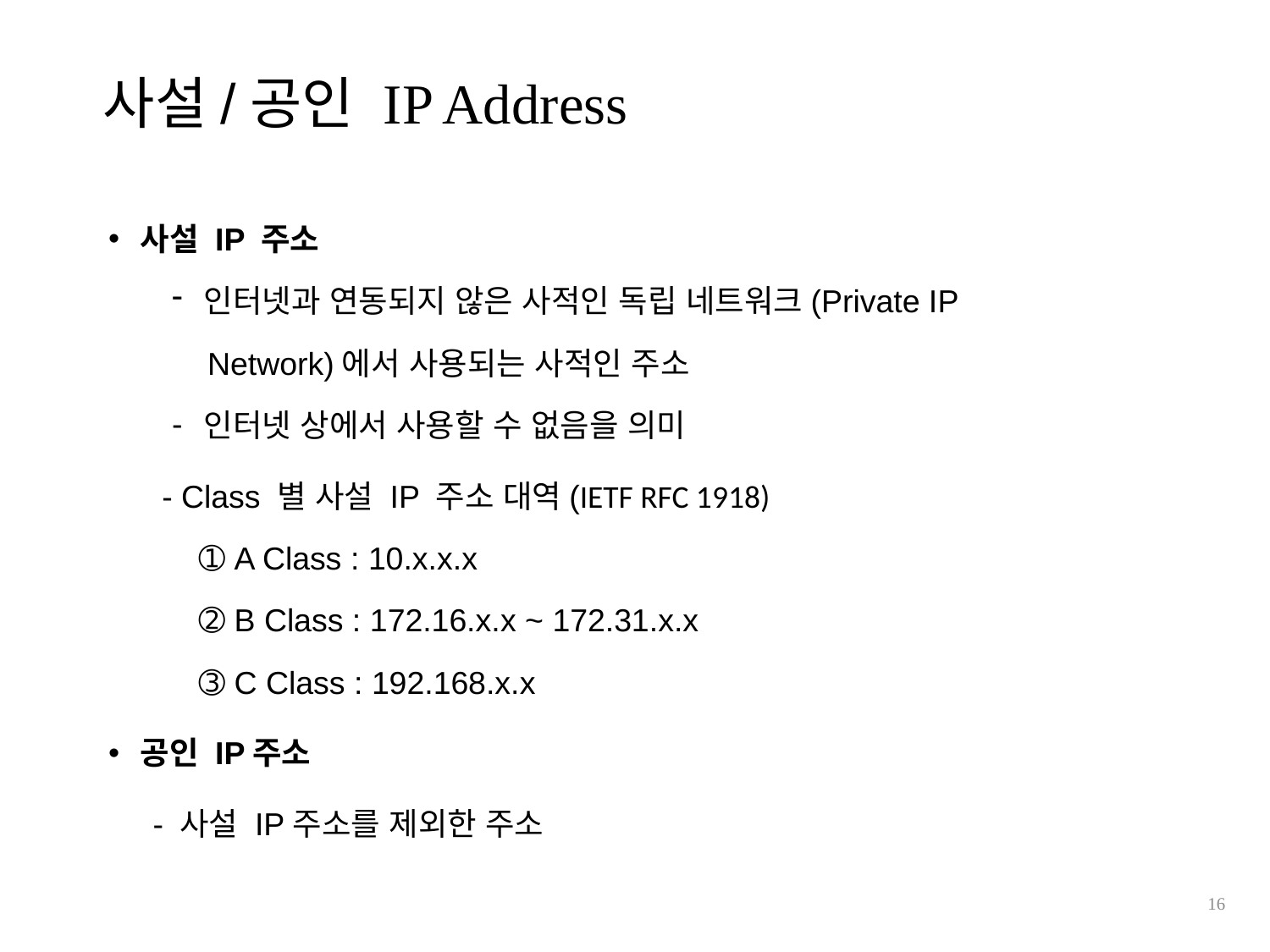

사설/공인 IP Address
사설 IP 주소
인터넷과 연동되지 않은 사적인 독립 네트워크(Private IP
    Network)에서 사용되는 사적인 주소
인터넷 상에서 사용할 수 없음을 의미
      - Class 별 사설 IP 주소 대역(IETF RFC 1918)
   ➀ A Class : 10.x.x.x
   ➁ B Class : 172.16.x.x ~ 172.31.x.x
   ➂ C Class : 192.168.x.x
공인 IP주소
     - 사설 IP주소를 제외한 주소
16